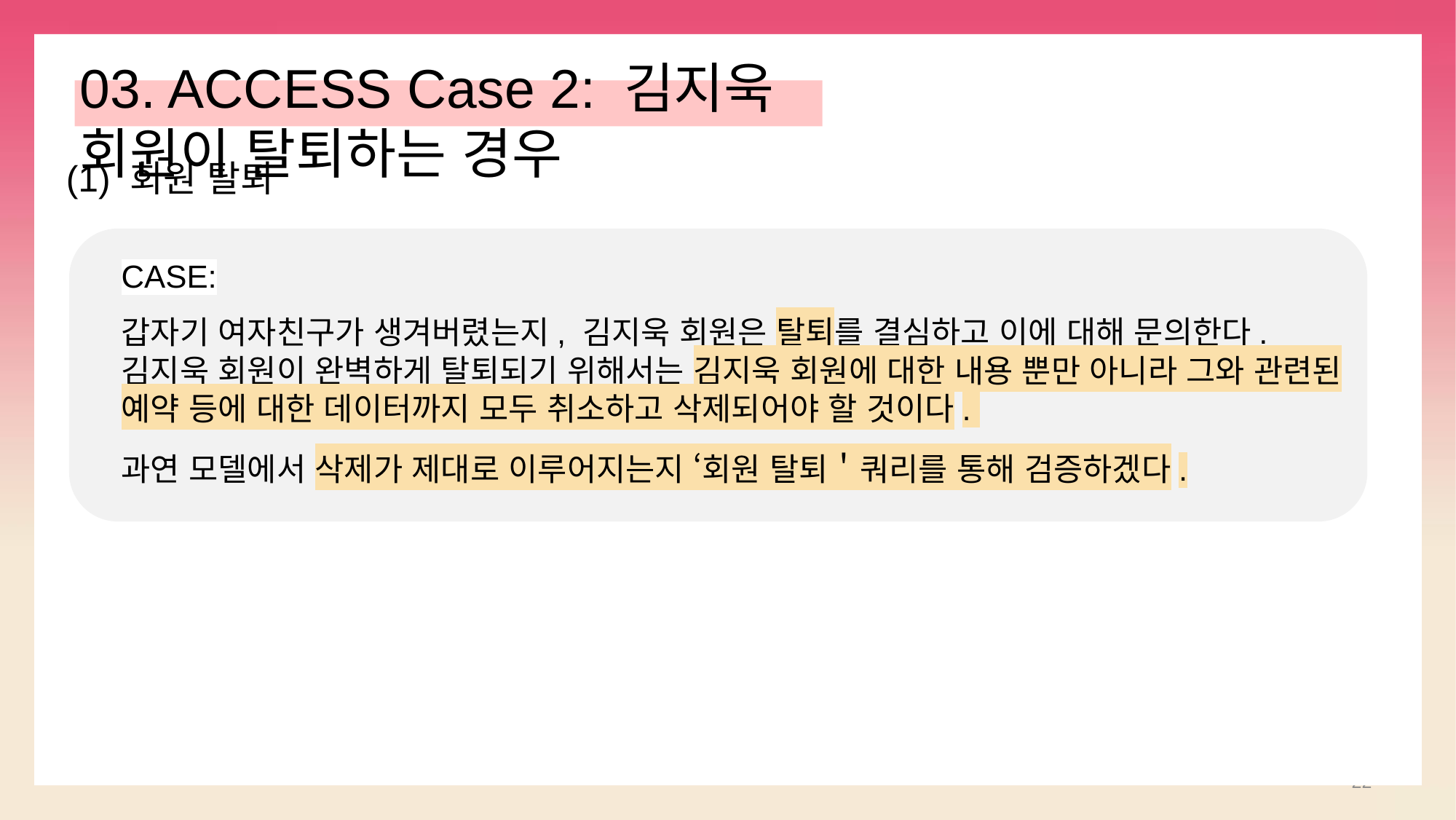

03. ACCESS Case 2: 김지욱 회원이 탈퇴하는 경우

(1) 회원 탈퇴

CASE:

갑자기 여자친구가 생겨버렸는지, 김지욱 회원은 탈퇴를 결심하고 이에 대해 문의한다.
김지욱 회원이 완벽하게 탈퇴되기 위해서는 김지욱 회원에 대한 내용 뿐만 아니라 그와 관련된
예약 등에 대한 데이터까지 모두 취소하고 삭제되어야 할 것이다.

과연 모델에서 삭제가 제대로 이루어지는지 ‘회원 탈퇴＇쿼리를 통해 검증하겠다.
22